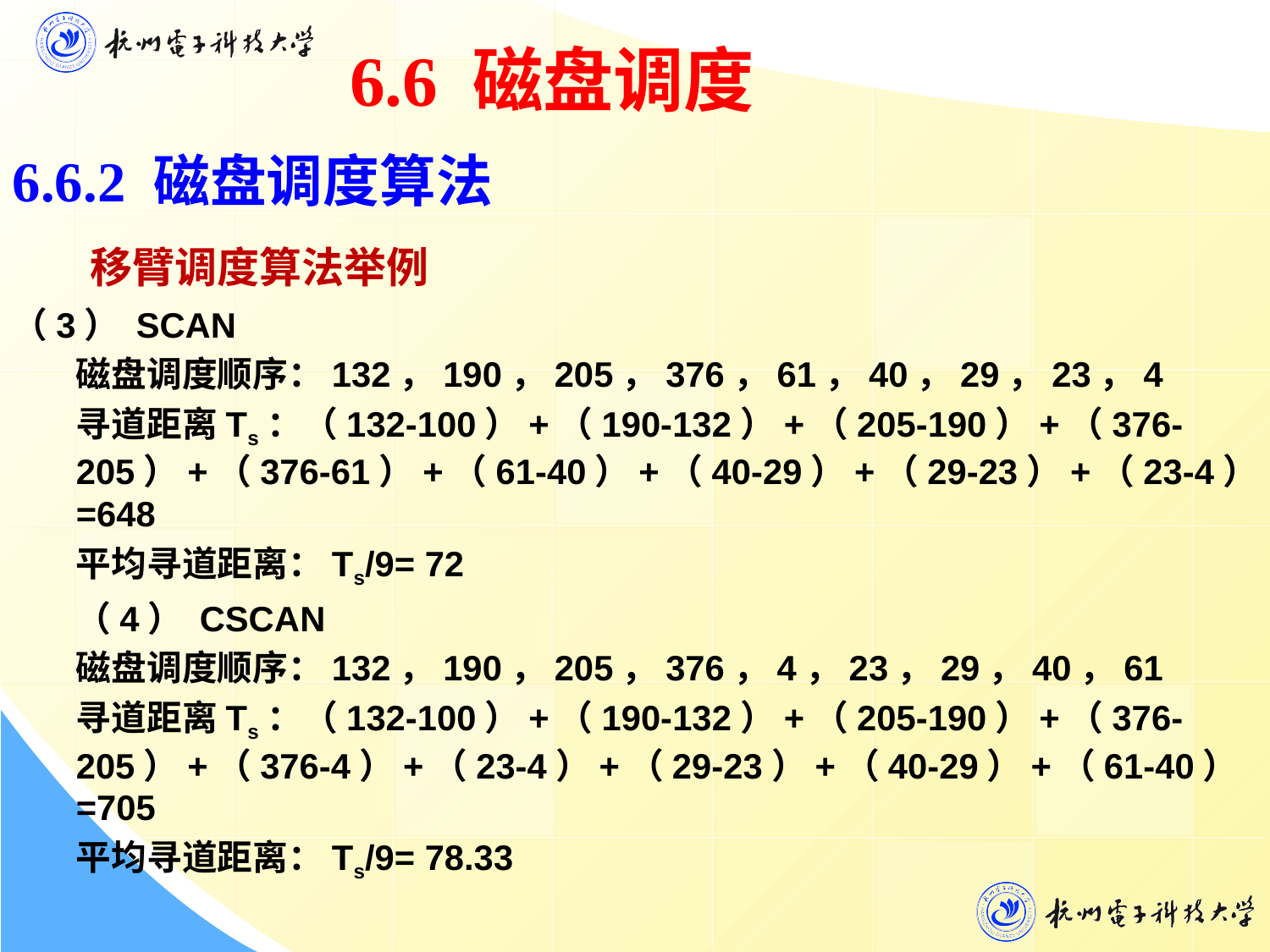

6.6 磁盘调度
6.6.2 磁盘调度算法
     移臂调度算法举例
（3） SCAN
磁盘调度顺序：132，190，205，376，61，40，29，23，4
寻道距离Ts：（132-100）+（190-132）+（205-190）+（376-205）+（376-61）+（61-40）+（40-29）+（29-23）+（23-4）=648
平均寻道距离：Ts/9= 72
（4） CSCAN
磁盘调度顺序：132，190，205，376，4，23，29，40，61
寻道距离Ts：（132-100）+（190-132）+（205-190）+（376-205）+（376-4）+（23-4）+（29-23）+（40-29）+（61-40）=705
平均寻道距离：Ts/9= 78.33